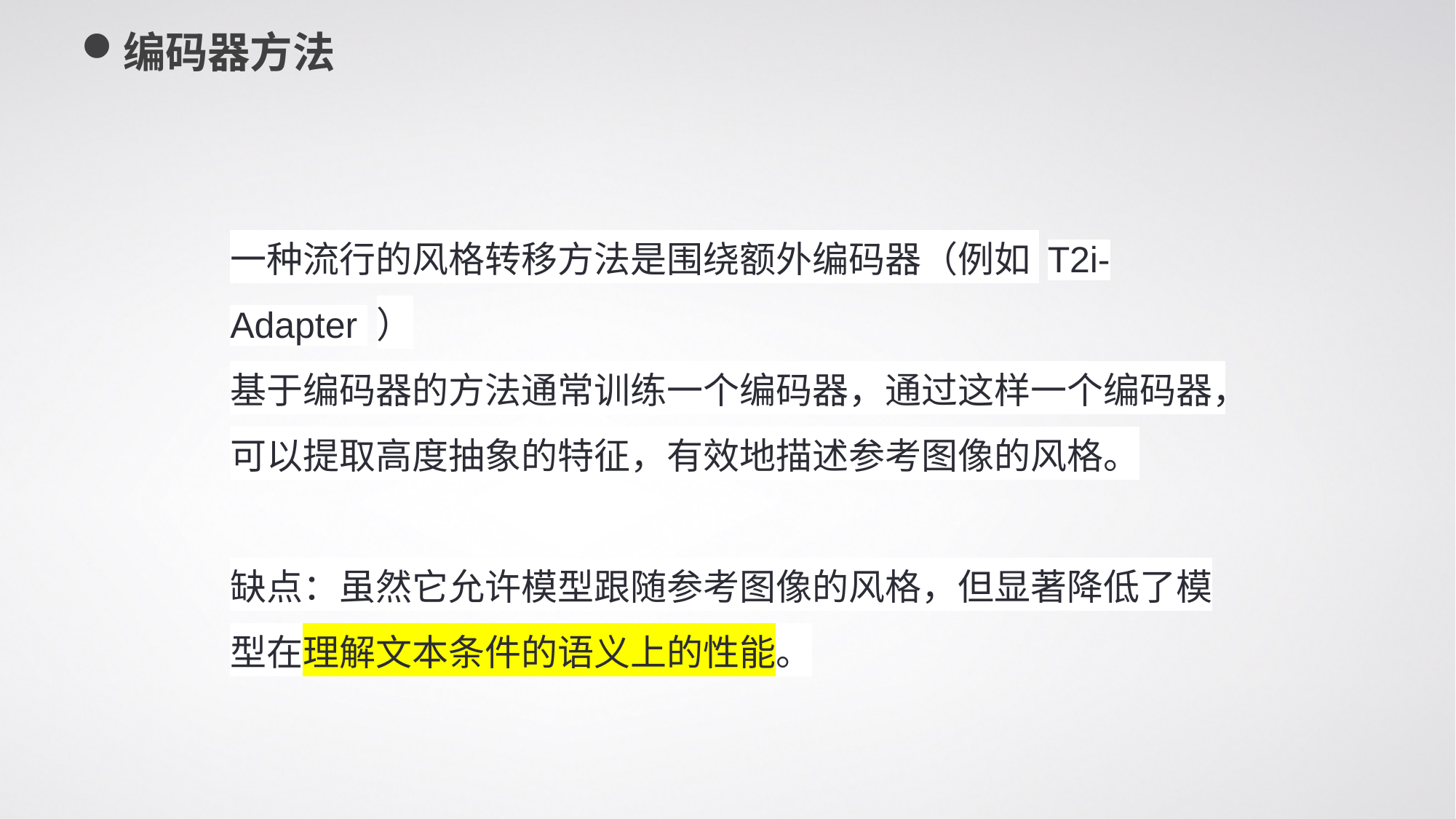

编码器方法
一种流行的风格转移方法是围绕额外编码器（例如 T2i-Adapter ）
基于编码器的方法通常训练一个编码器，通过这样一个编码器，可以提取高度抽象的特征，有效地描述参考图像的风格。

缺点：虽然它允许模型跟随参考图像的风格，但显著降低了模型在理解文本条件的语义上的性能。